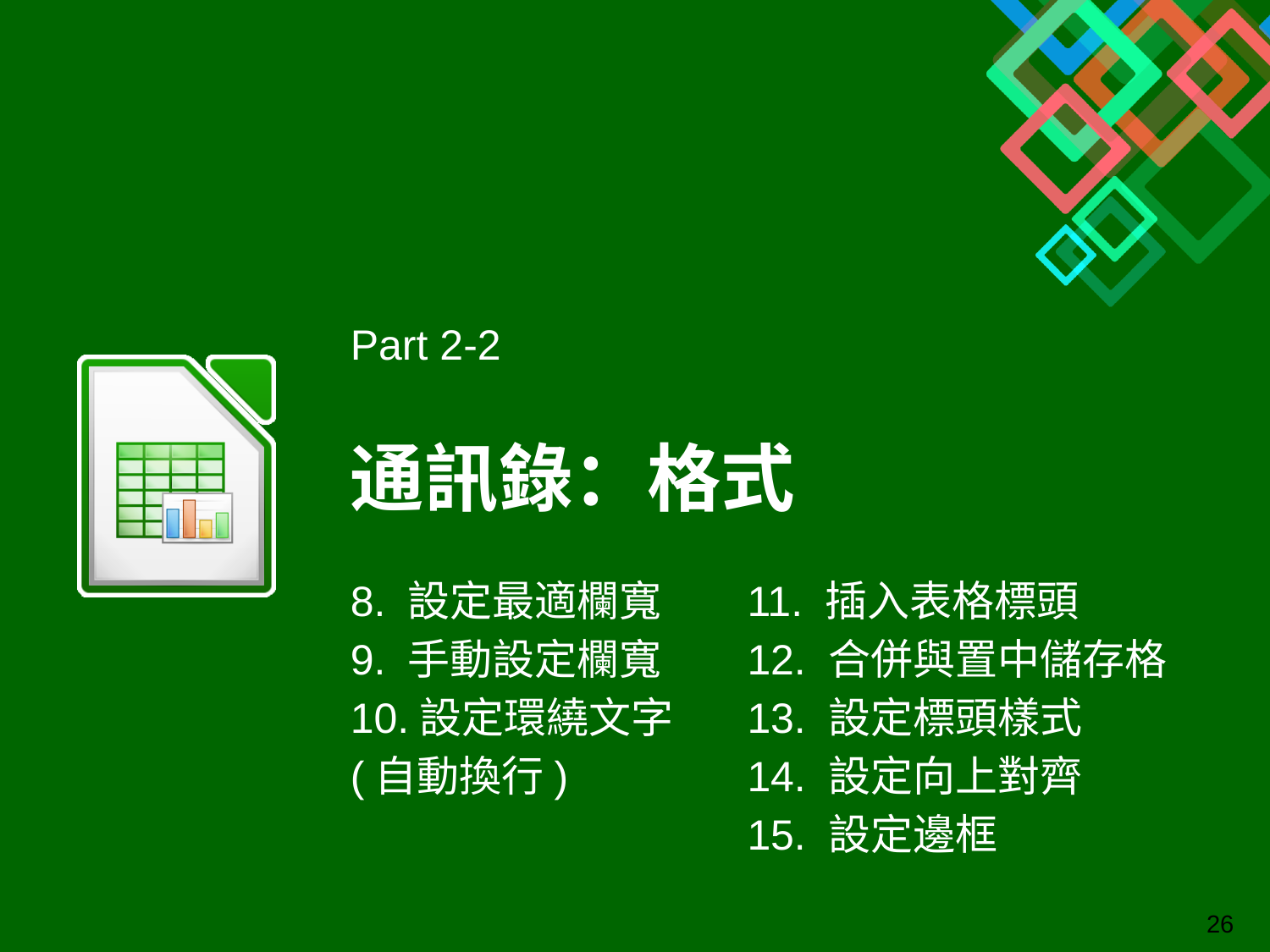

Part 2-2
# 通訊錄：格式
8. 設定最適欄寬
9. 手動設定欄寬
10.設定環繞文字 (自動換行)
11. 插入表格標頭
12. 合併與置中儲存格
13. 設定標頭樣式
14. 設定向上對齊
15. 設定邊框
26